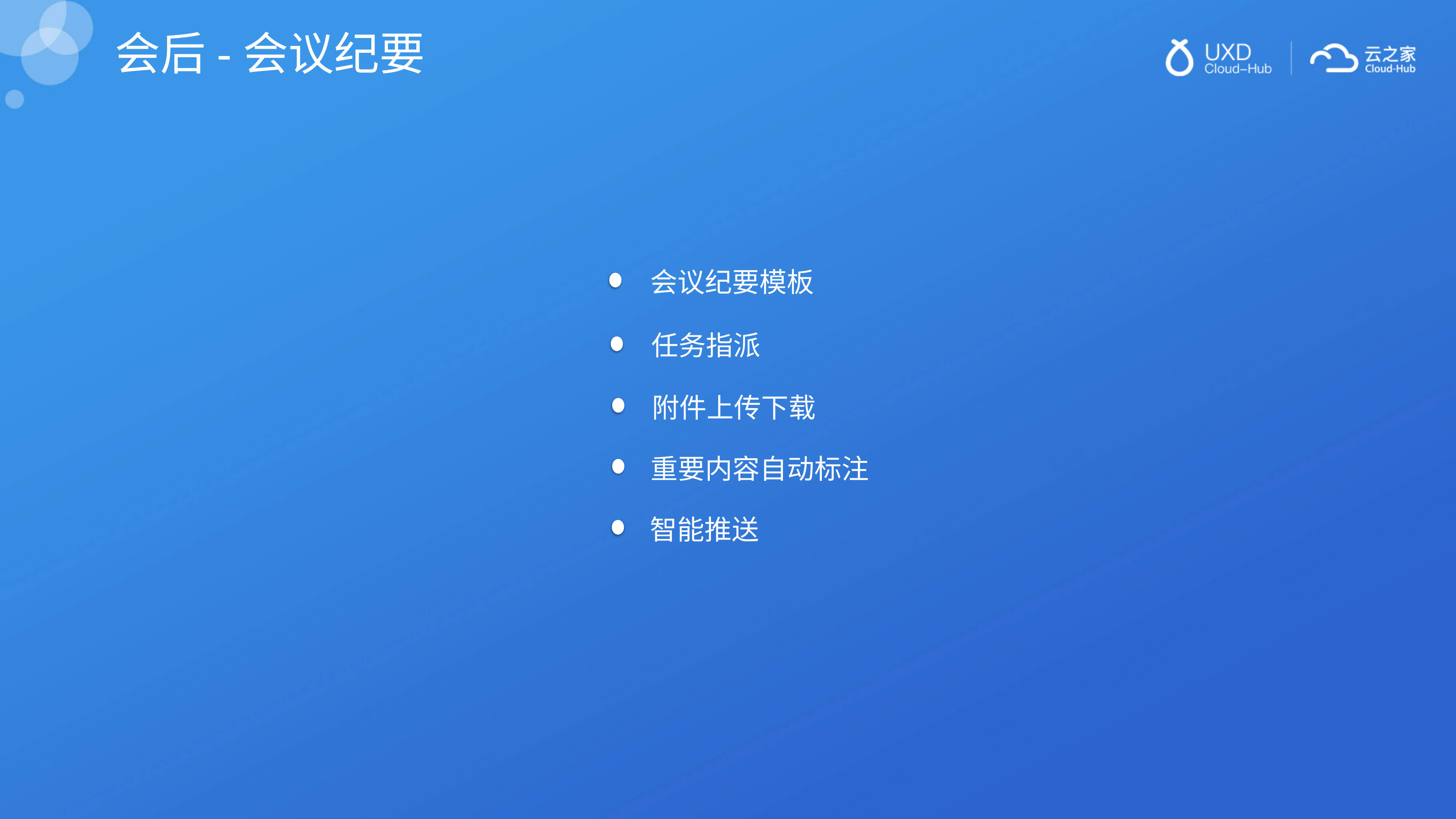

会后-会议纪要
会议纪要模板

任务指派

附件上传下载

重要内容自动标注

智能推送